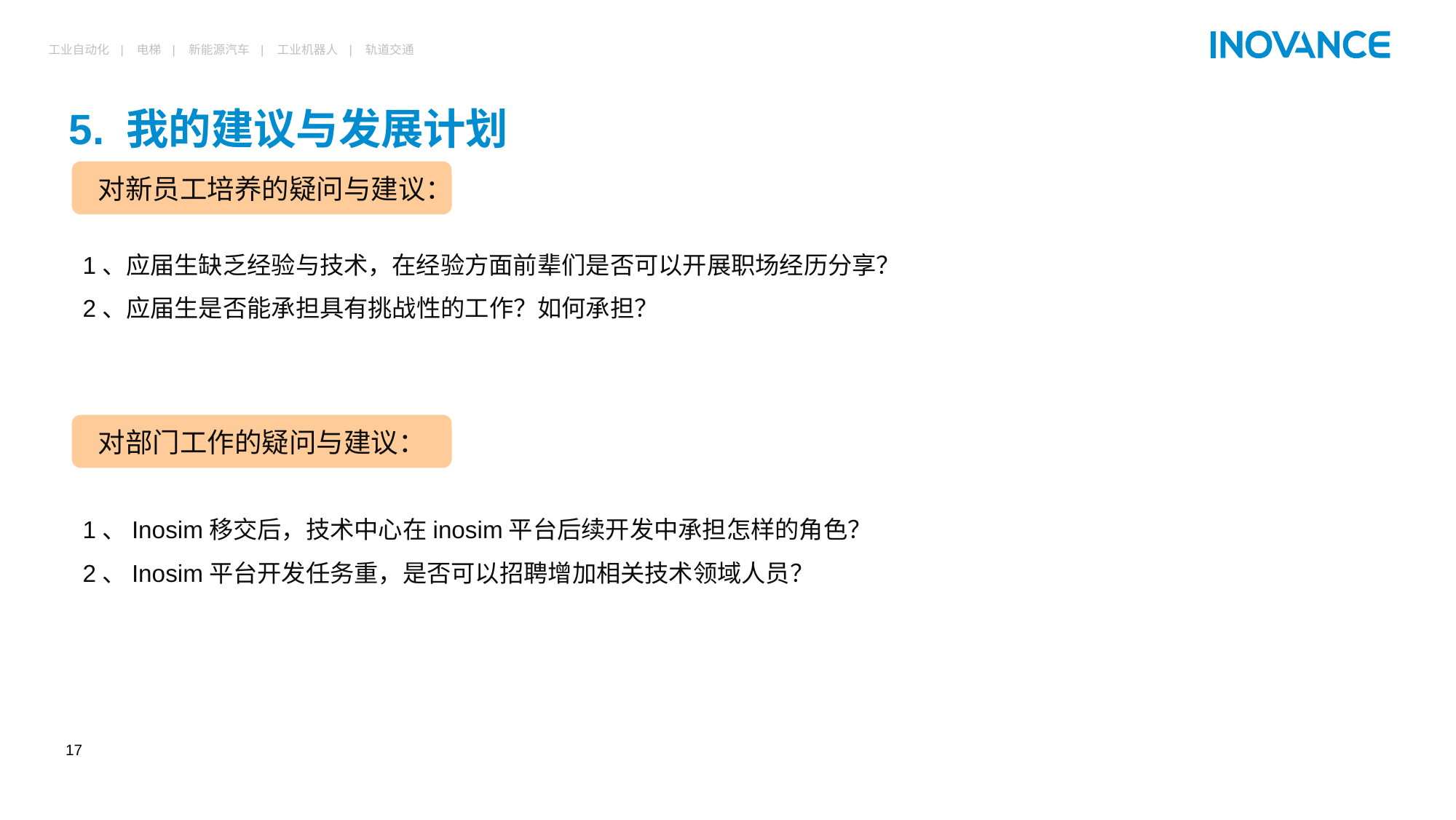

# 5. 我的建议与发展计划
对新员工培养的疑问与建议：
1、应届生缺乏经验与技术，在经验方面前辈们是否可以开展职场经历分享？
2、应届生是否能承担具有挑战性的工作？如何承担？
对部门工作的疑问与建议：
1、Inosim移交后，技术中心在inosim平台后续开发中承担怎样的角色？
2、Inosim平台开发任务重，是否可以招聘增加相关技术领域人员？
17